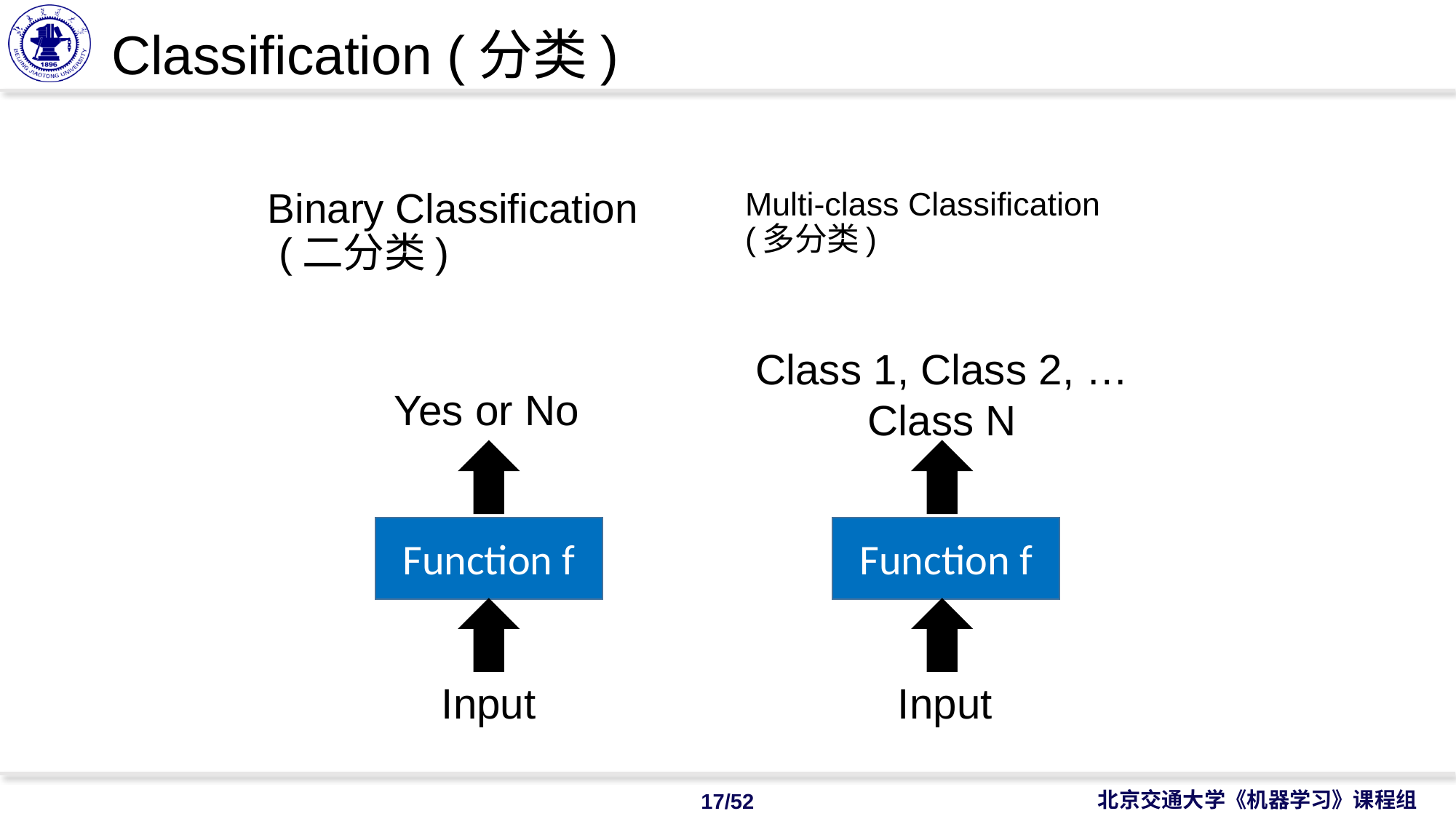

# Classification (分类)
Binary Classification
 (二分类)
Multi-class Classification
(多分类)

Class 1, Class 2, … Class N
Yes or No

Function f
Function f

Input
Input